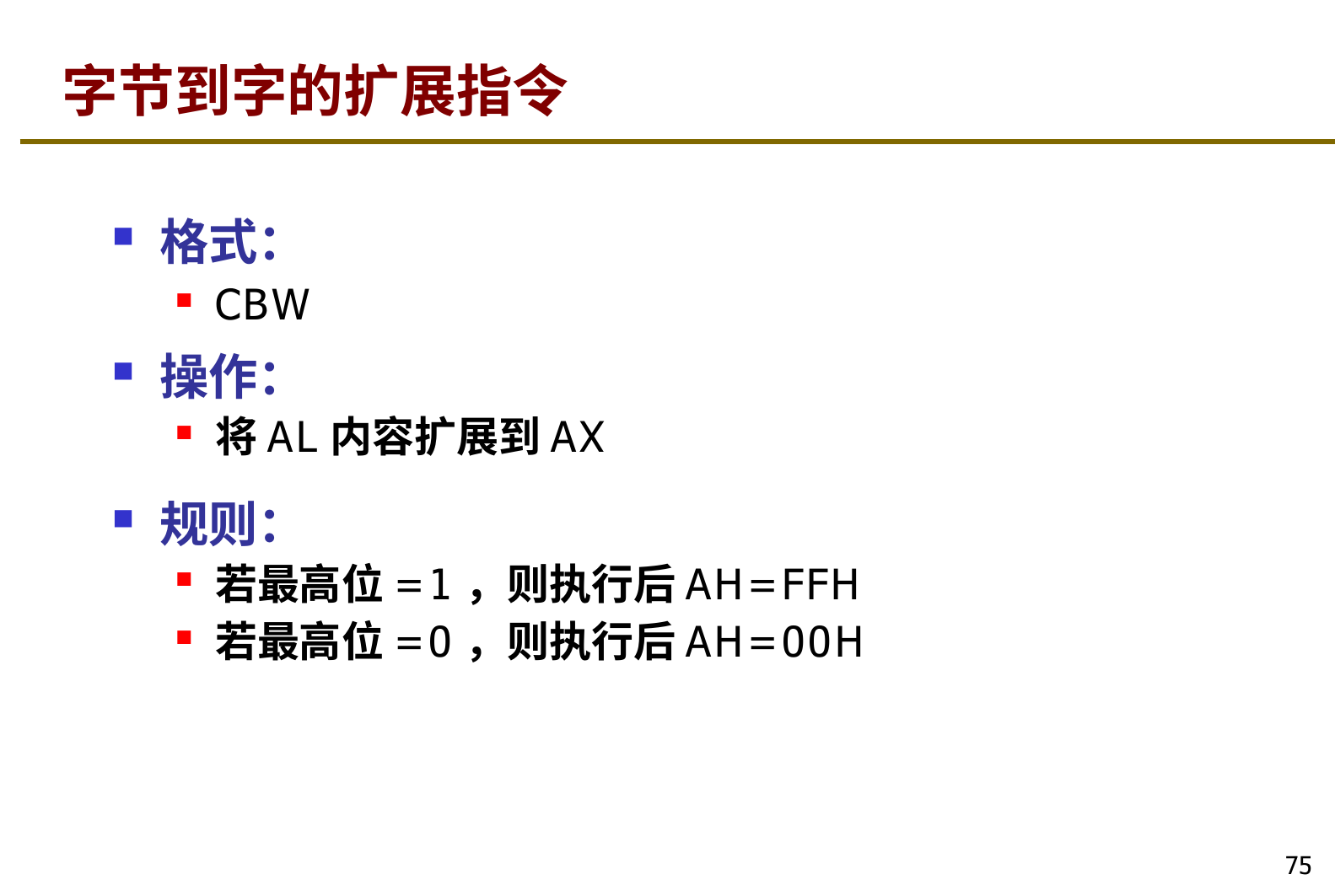

# 字节到字的扩展指令
格式：
CBW
操作：
将AL内容扩展到AX
规则：
若最高位=1，则执行后AH=FFH
若最高位=0，则执行后AH=00H
75